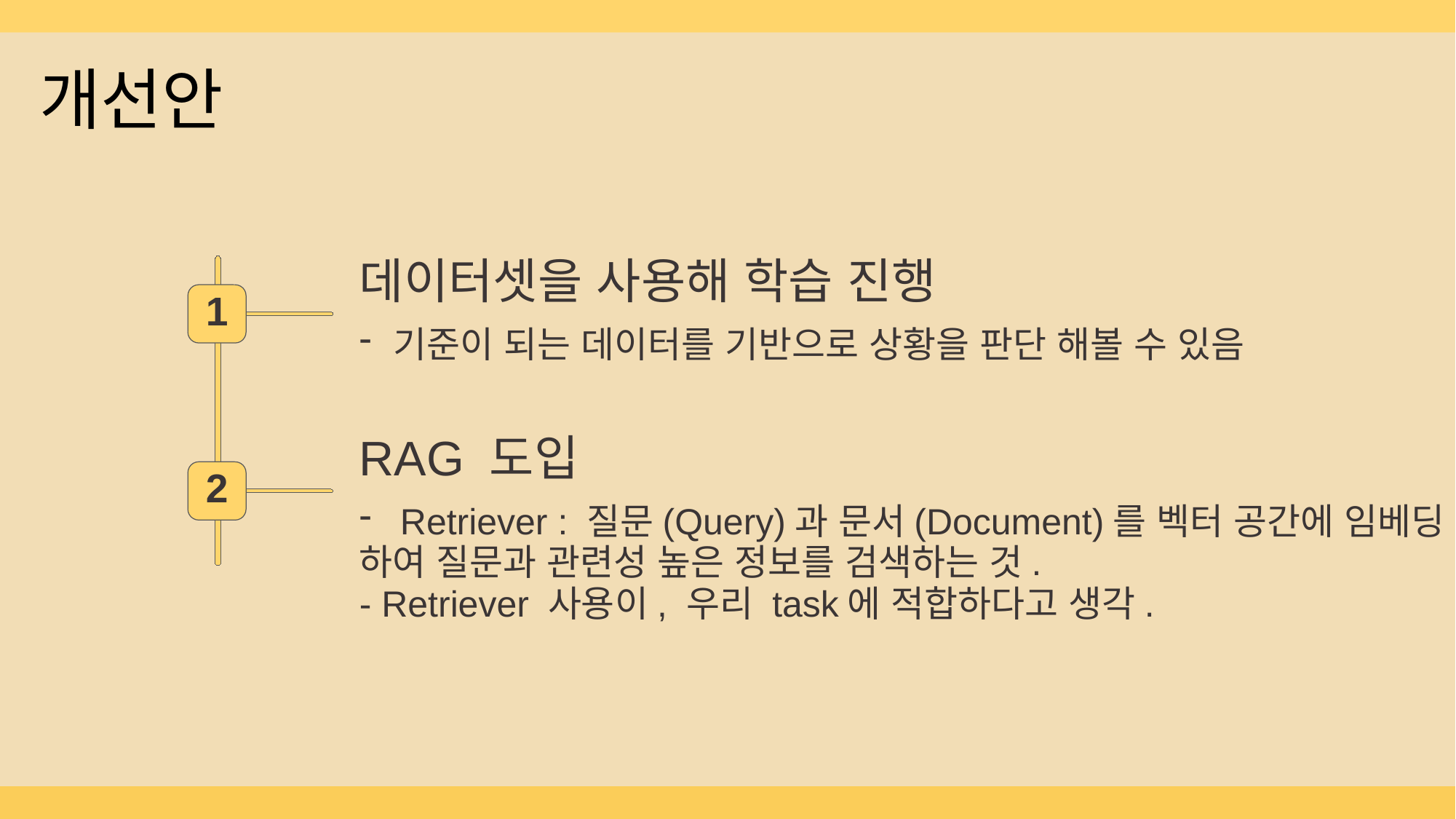

개선안

데이터셋을 사용해 학습 진행

1

기준이 되는 데이터를 기반으로 상황을 판단 해볼 수 있음
RAG 도입

2

Retriever : 질문(Query)과 문서(Document)를 벡터 공간에 임베딩
하여 질문과 관련성 높은 정보를 검색하는 것.
- Retriever 사용이, 우리 task에 적합하다고 생각.